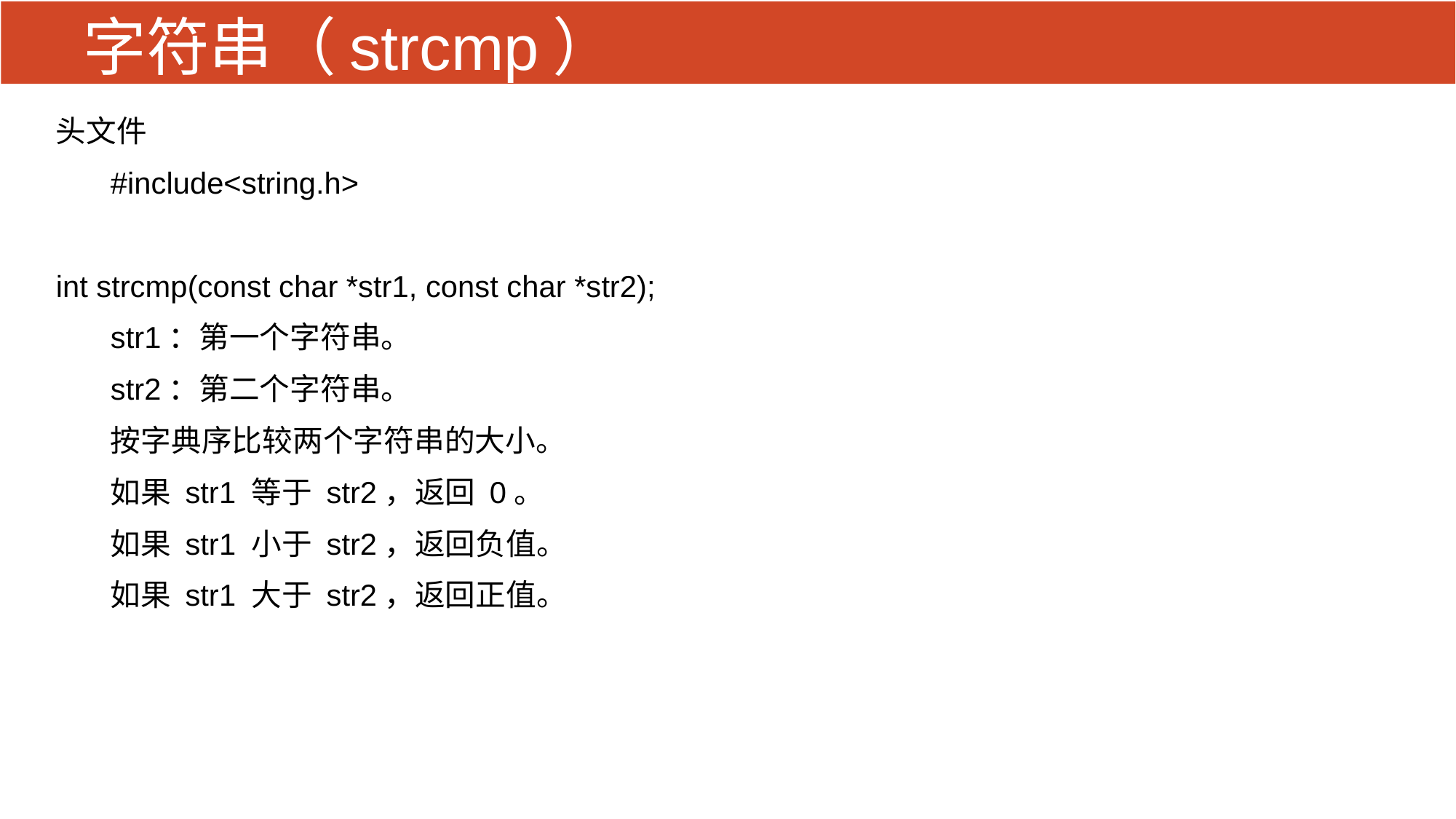

# 字符串（strcmp）
头文件
#include<string.h>

int strcmp(const char *str1, const char *str2);
str1：第一个字符串。
str2：第二个字符串。
按字典序比较两个字符串的大小。
如果 str1 等于 str2，返回 0。
如果 str1 小于 str2，返回负值。
如果 str1 大于 str2，返回正值。